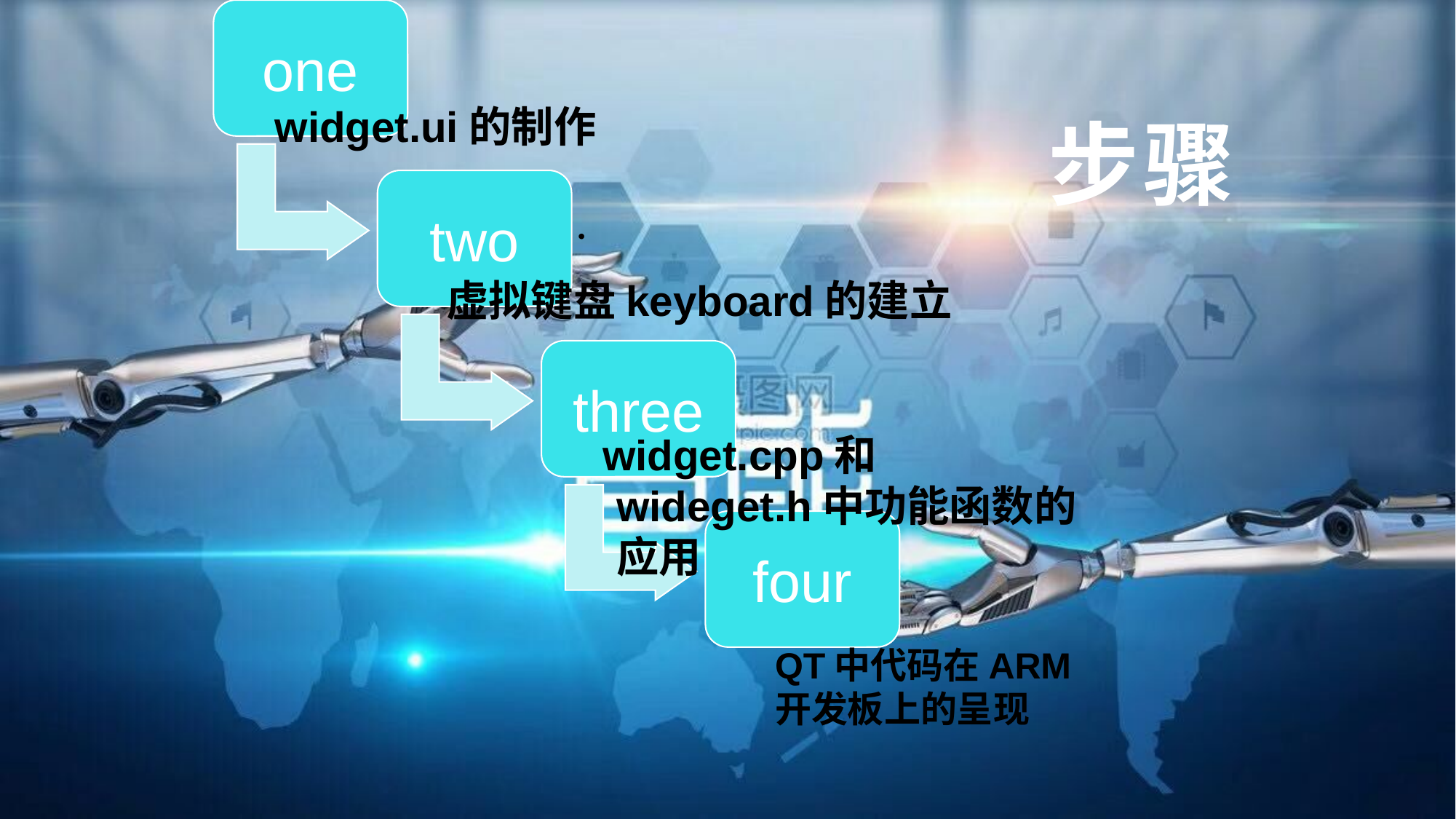

one

two

three

four
widget.ui的制作
# 步骤
虚拟键盘keyboard的建立
widget.cpp和wideget.h中功能函数的应用
QT中代码在ARM开发板上的呈现